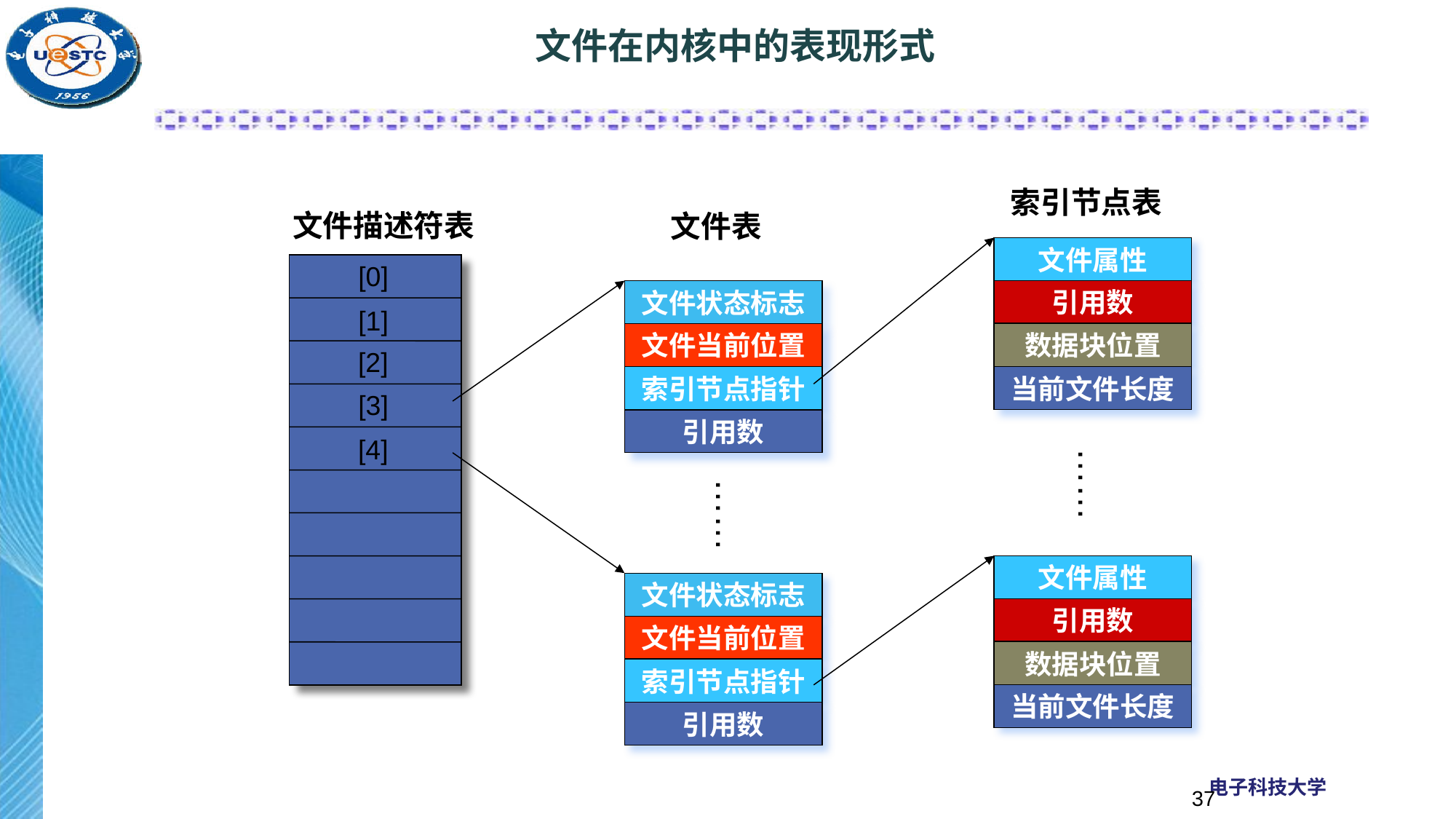

# 文件在内核中的表现形式

索引节点表
文件描述符表
文件表

文件属性
引用数
数据块位置
当前文件长度

[0]

文件状态标志
文件当前位置
索引节点指针
引用数
[1]
[2]
[3]
[4]
……

……

文件属性
引用数
数据块位置
当前文件长度
文件状态标志
文件当前位置
索引节点指针
引用数
37